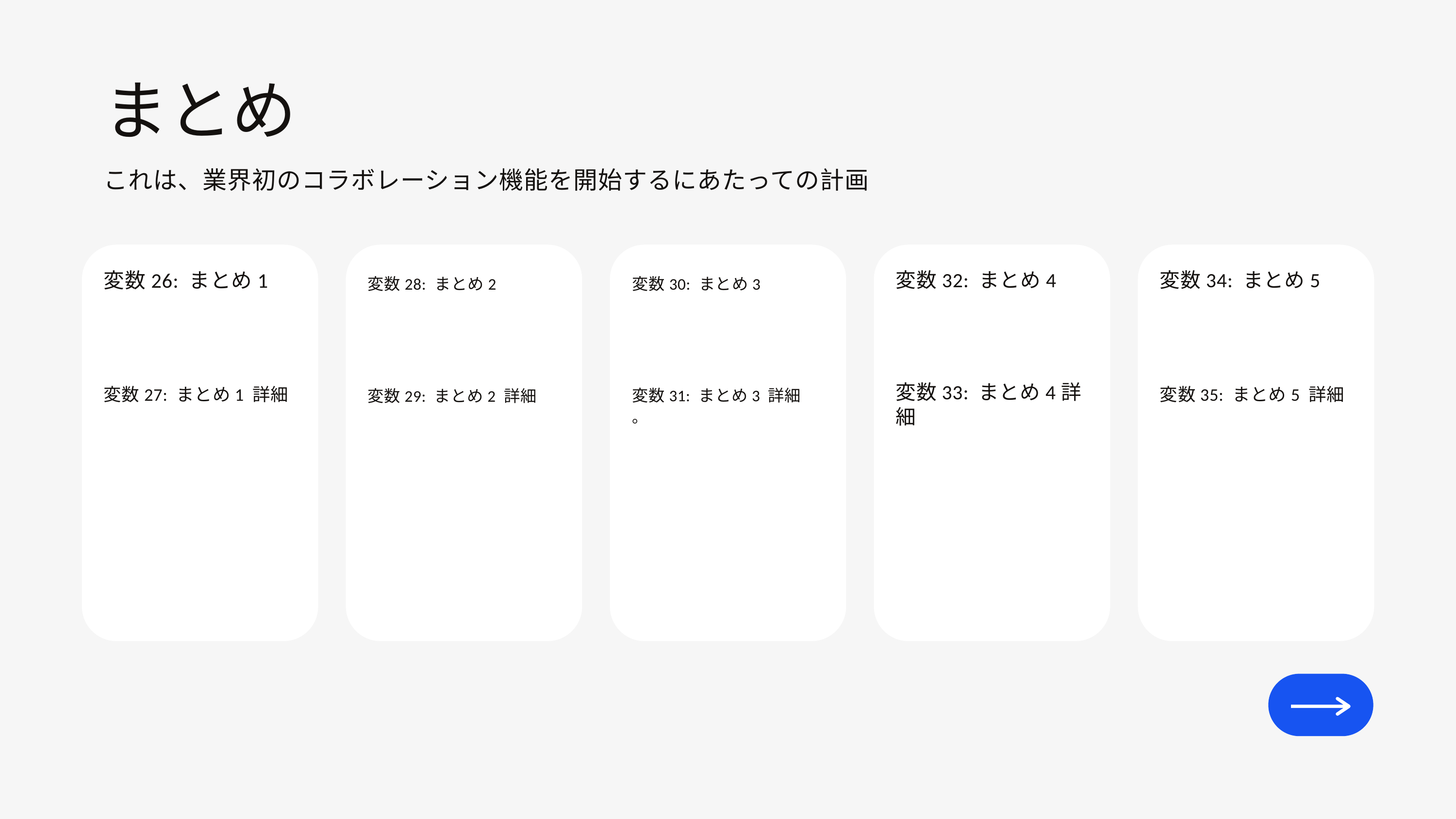

まとめ
これは、業界初のコラボレーション機能を開始するにあたっての計画

変数34: まとめ5
変数26: まとめ1
変数32: まとめ4
変数28: まとめ2
変数30: まとめ3
変数33: まとめ4詳細
変数27: まとめ1 詳細
変数31: まとめ3 詳細
。

変数35: まとめ5 詳細
変数29: まとめ2 詳細